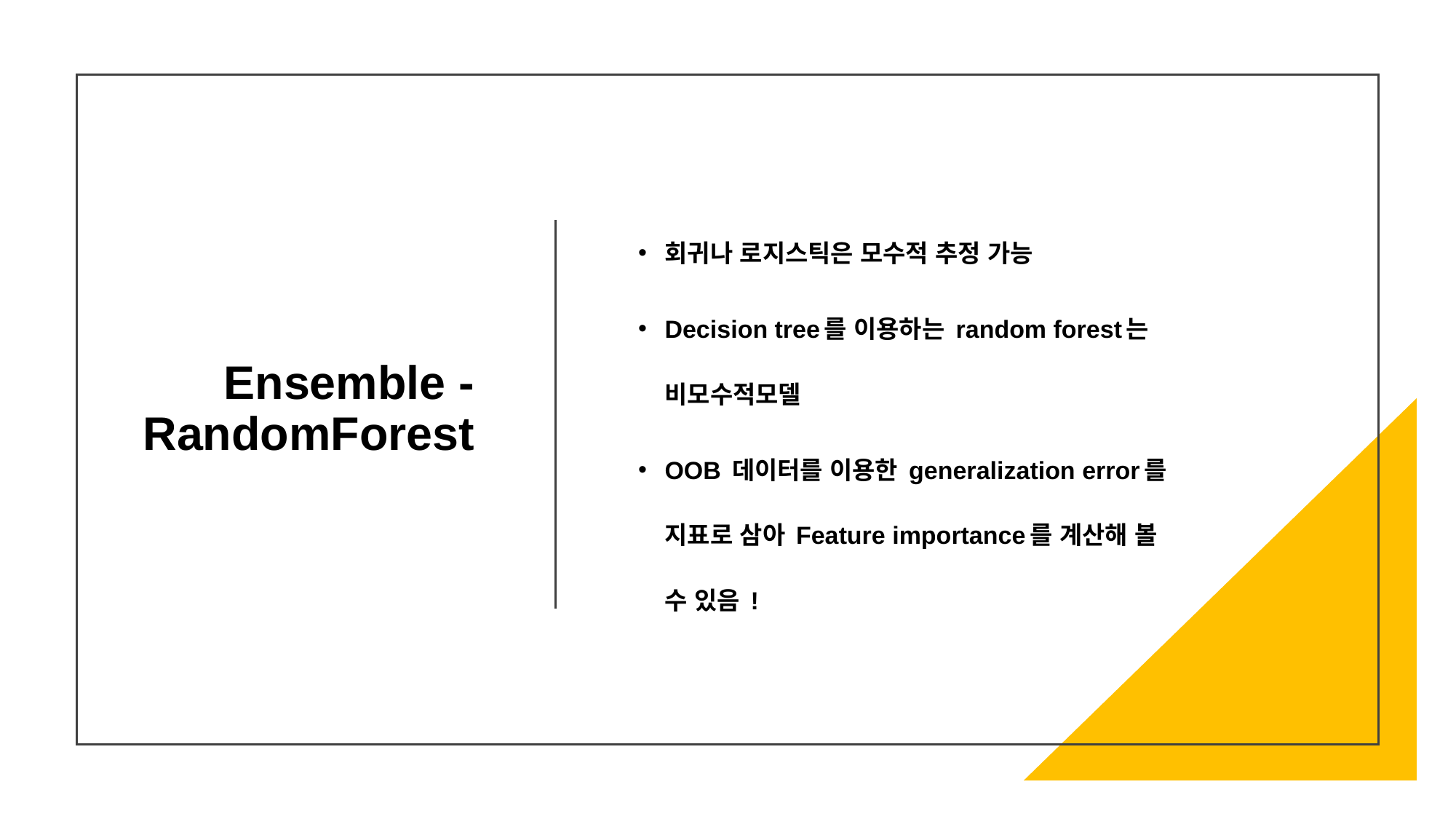

# Ensemble - RandomForest
회귀나 로지스틱은 모수적 추정 가능
Decision tree를 이용하는 random forest는 비모수적모델
OOB 데이터를 이용한 generalization error를 지표로 삼아 Feature importance를 계산해 볼 수 있음 !